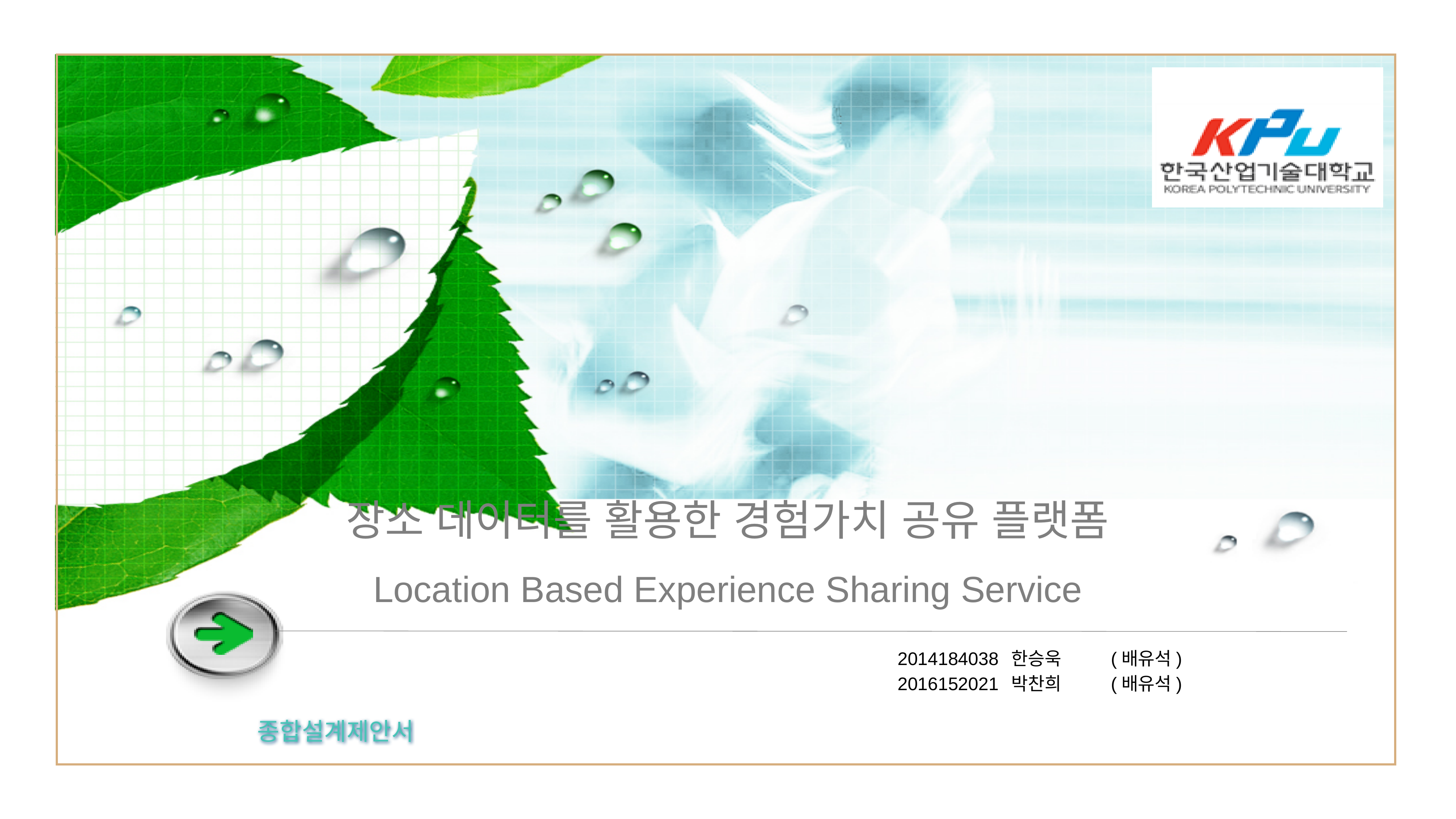

# 장소 데이터를 활용한 경험가치 공유 플랫폼 Location Based Experience Sharing Service
 2014184038	 한승욱 	(배유석)
 2016152021	 박찬희     	(배유석)

종합설계제안서